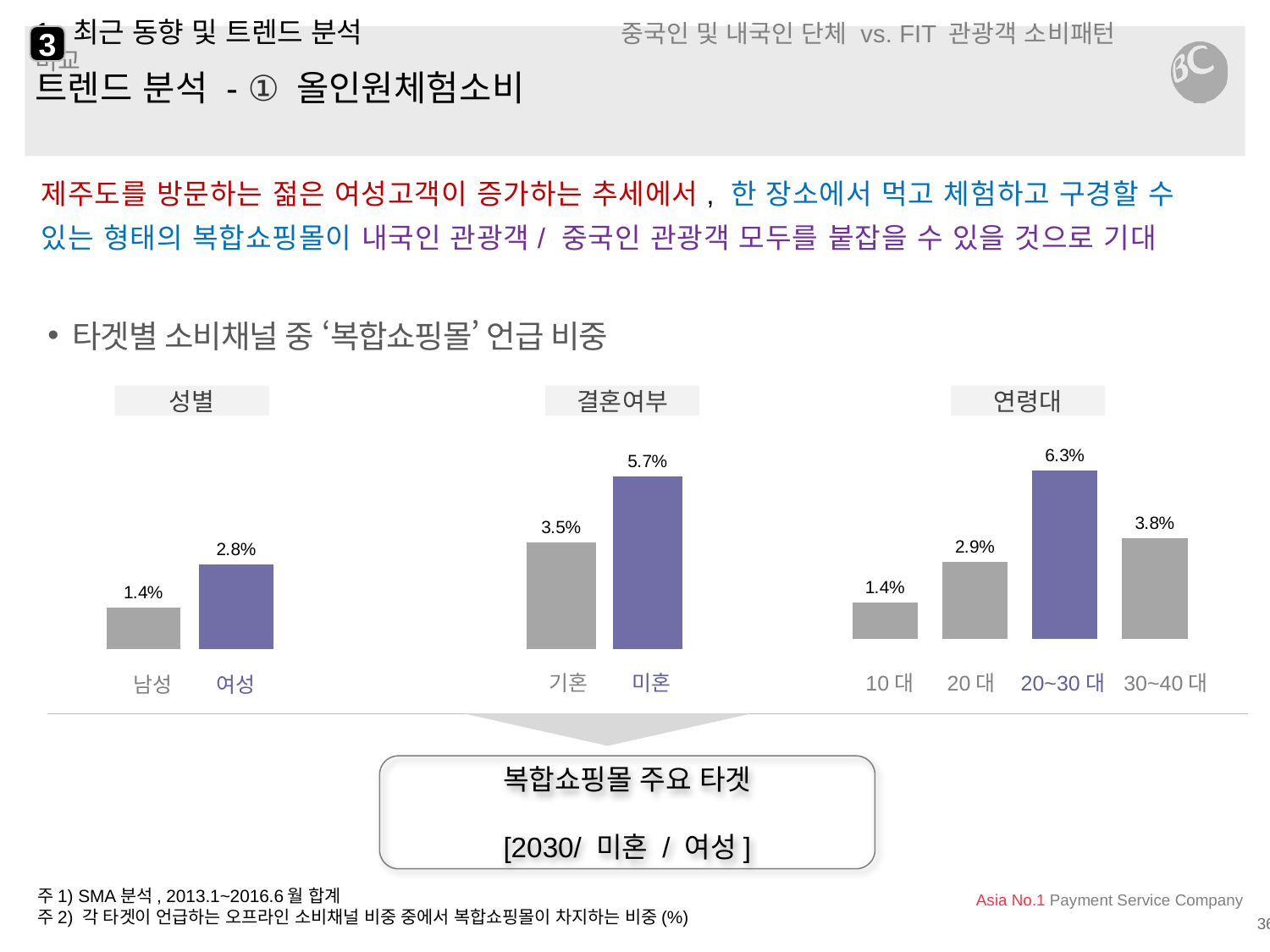

3
# 1. 최근 동향 및 트렌드 분석                                 중국인 및 내국인 단체 vs. FIT 관광객 소비패턴 비교
트렌드 분석 - ① 올인원체험소비
제주도를 방문하는 젊은 여성고객이 증가하는 추세에서, 한 장소에서 먹고 체험하고 구경할 수 있는 형태의 복합쇼핑몰이 내국인 관광객/ 중국인 관광객 모두를 붙잡을 수 있을 것으로 기대
타겟별 소비채널 중 ‘복합쇼핑몰’ 언급 비중
성별
결혼여부
연령대

### Chart

| Category | 남성 | 여성 |
|---|---|---|
| 복합쇼핑몰 | 0.0137983232417327 | 0.0282055558644206 |

### Chart

| Category | 기혼 | 미혼 |
|---|---|---|
| 복합쇼핑몰 | 0.0353704442555554 | 0.0572916666666667 |

### Chart

| Category | 10대 | 20대 | 20~30대 | 30~40대 |
|---|---|---|---|---|
| 복합쇼핑몰 | 0.0135135135135135 | 0.0288248337028825 | 0.0631334559762941 | 0.0375771172181716 |
미혼
20대
30~40대
기혼
10대
20~30대
여성
남성

복합쇼핑몰 주요 타겟
[2030/ 미혼 / 여성]
주1) SMA분석, 2013.1~2016.6월 합계
주2) 각 타겟이 언급하는 오프라인 소비채널 비중 중에서 복합쇼핑몰이 차지하는 비중(%)